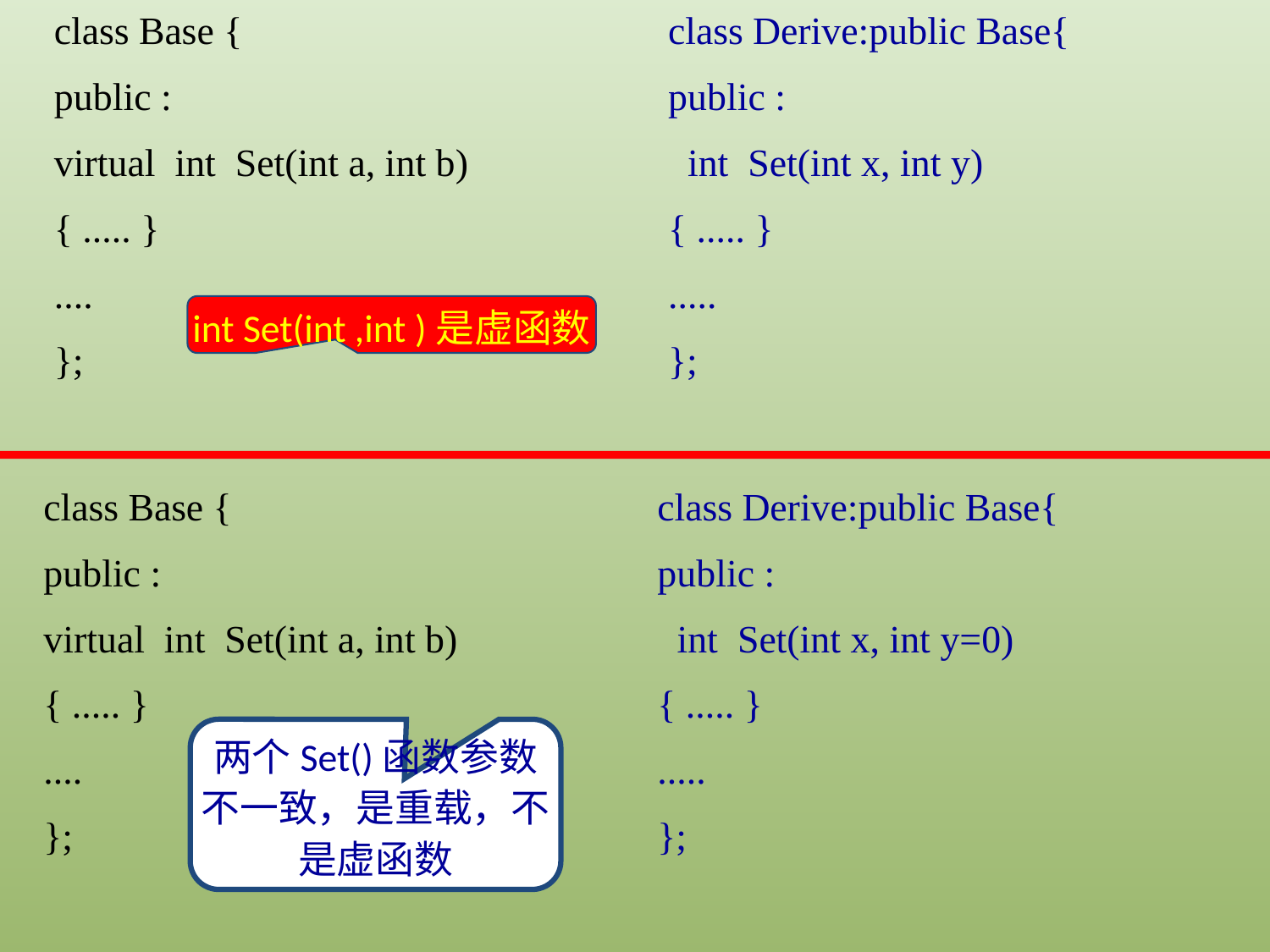

class Base {
public :
virtual  int  Set(int a, int b)
{ ..... }
....
};
class Derive:public Base{
public :
  int  Set(int x, int y)
{ ..... }
.....
};
int Set(int ,int )是虚函数

class Base {
public :
virtual  int  Set(int a, int b)
{ ..... }
....
};
class Derive:public Base{
public :
  int  Set(int x, int y=0)
{ ..... }
.....
};
两个Set()函数参数不一致，是重载，不是虚函数
789